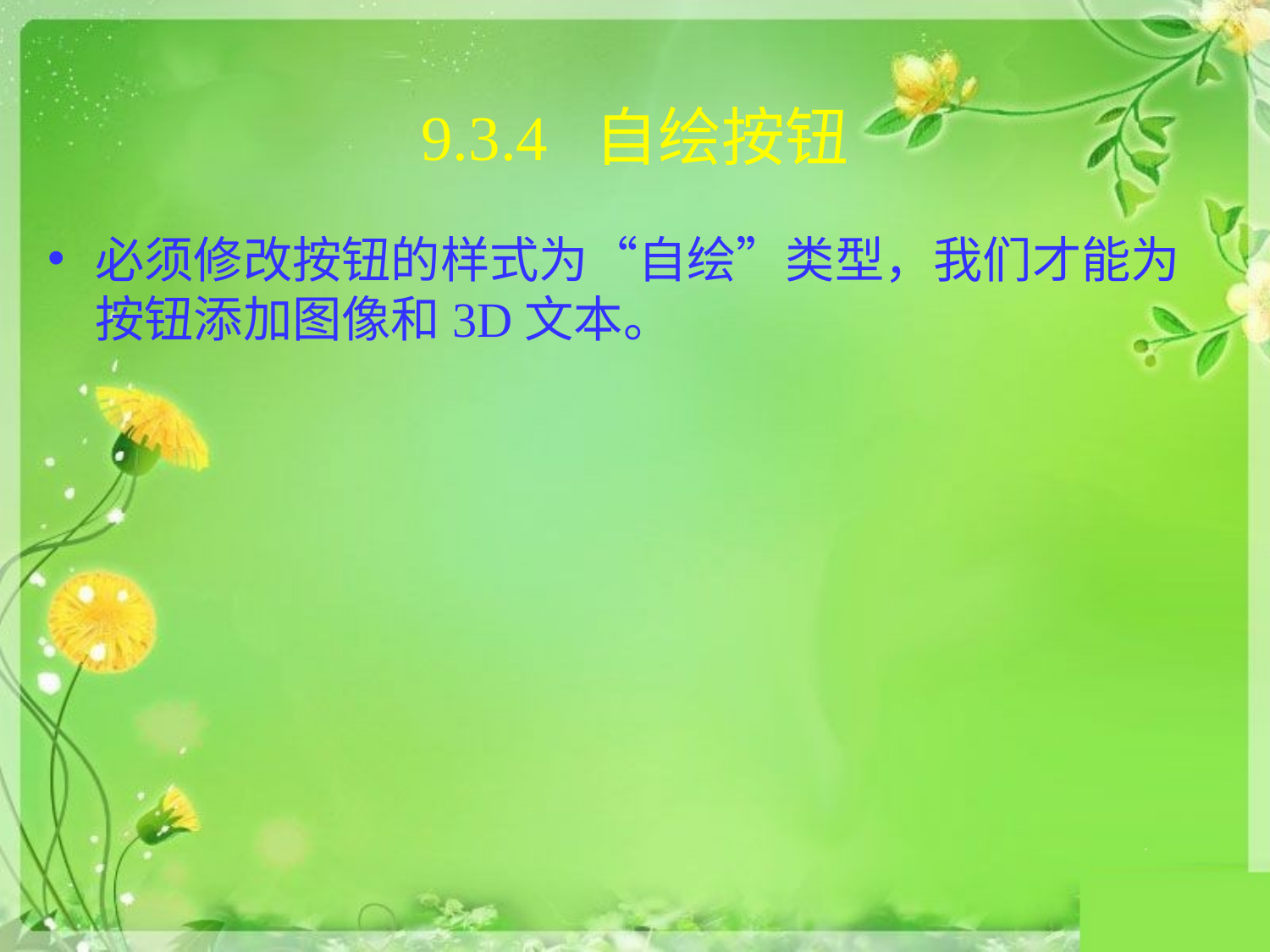

# 9.3.4  自绘按钮
必须修改按钮的样式为“自绘”类型，我们才能为按钮添加图像和3D文本。